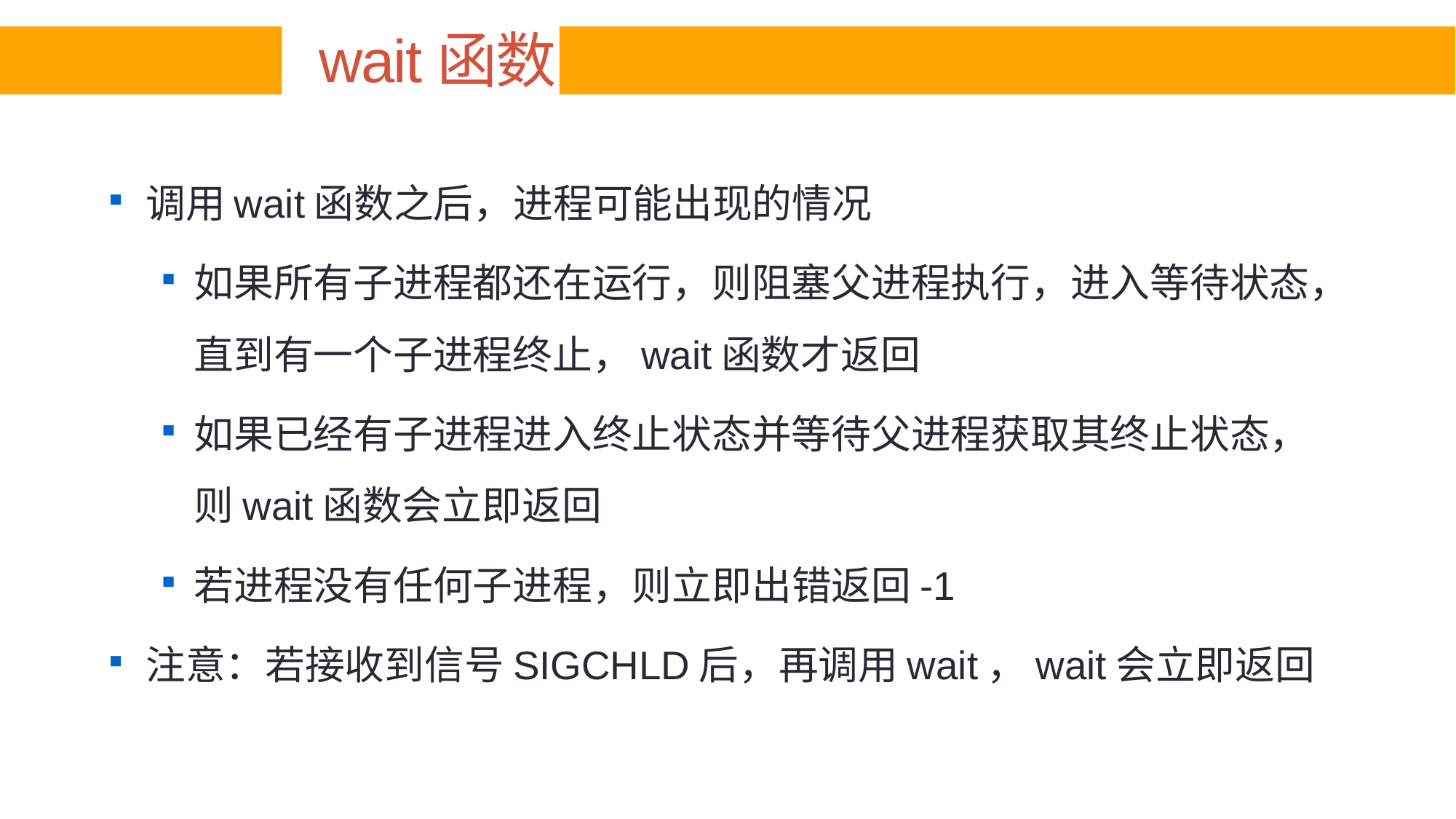

wait函数

调用wait函数之后，进程可能出现的情况
如果所有子进程都还在运行，则阻塞父进程执行，进入等待状态，直到有一个子进程终止，wait函数才返回
如果已经有子进程进入终止状态并等待父进程获取其终止状态，则wait函数会立即返回
若进程没有任何子进程，则立即出错返回-1
注意：若接收到信号SIGCHLD后，再调用wait，wait会立即返回